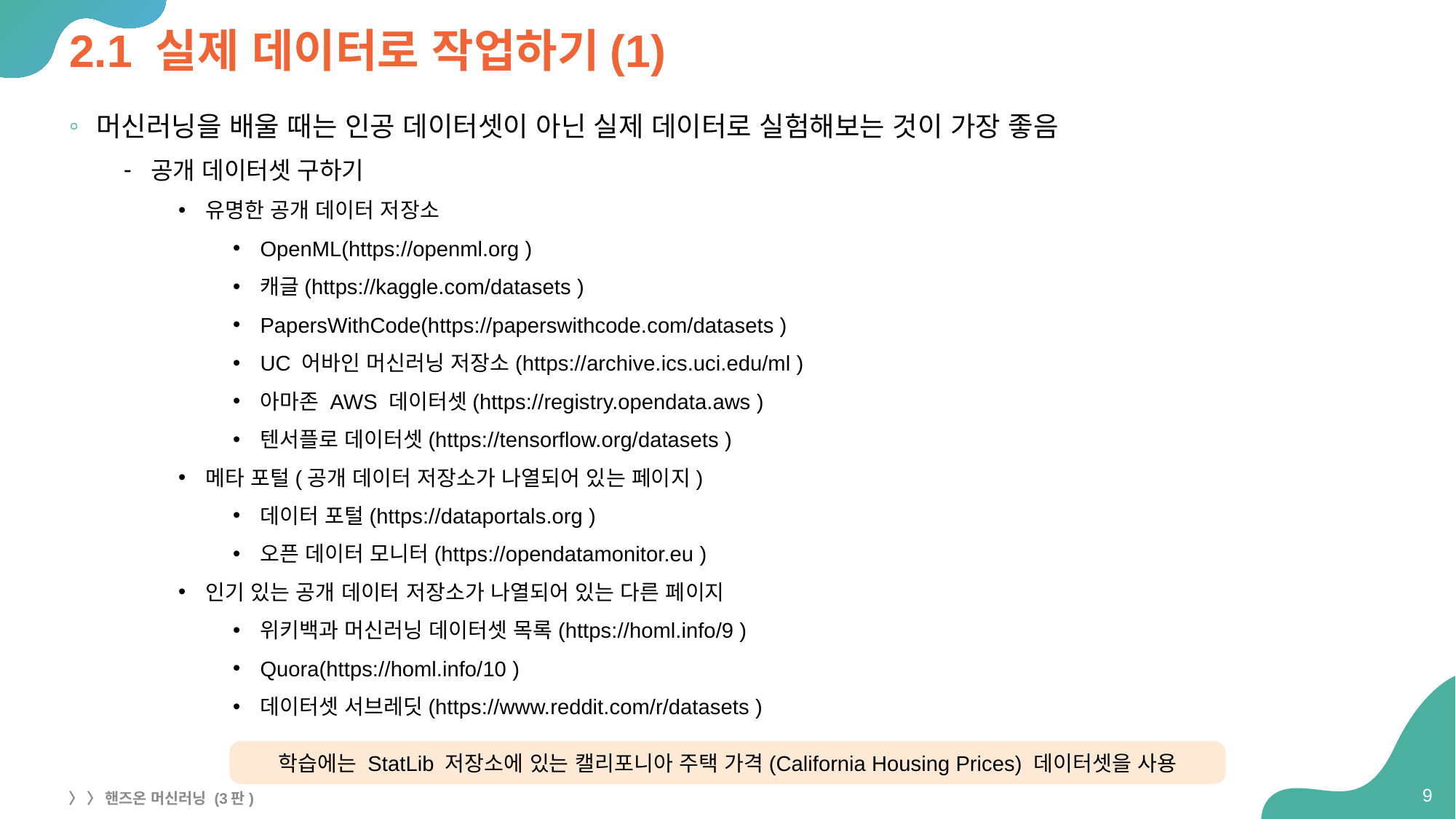

# 2.1 실제 데이터로 작업하기(1)
머신러닝을 배울 때는 인공 데이터셋이 아닌 실제 데이터로 실험해보는 것이 가장 좋음
공개 데이터셋 구하기
유명한 공개 데이터 저장소
OpenML(https://openml.org )
캐글(https://kaggle.com/datasets )
PapersWithCode(https://paperswithcode.com/datasets )
UC 어바인 머신러닝 저장소(https://archive.ics.uci.edu/ml )
아마존 AWS 데이터셋(https://registry.opendata.aws )
텐서플로 데이터셋(https://tensorflow.org/datasets )
메타 포털(공개 데이터 저장소가 나열되어 있는 페이지)
데이터 포털(https://dataportals.org )
오픈 데이터 모니터(https://opendatamonitor.eu )
인기 있는 공개 데이터 저장소가 나열되어 있는 다른 페이지
위키백과 머신러닝 데이터셋 목록(https://homl.info/9 )
Quora(https://homl.info/10 )
데이터셋 서브레딧(https://www.reddit.com/r/datasets )
학습에는 StatLib 저장소에 있는 캘리포니아 주택 가격(California Housing Prices) 데이터셋을 사용
9
〉 〉 핸즈온 머신러닝 (3판)